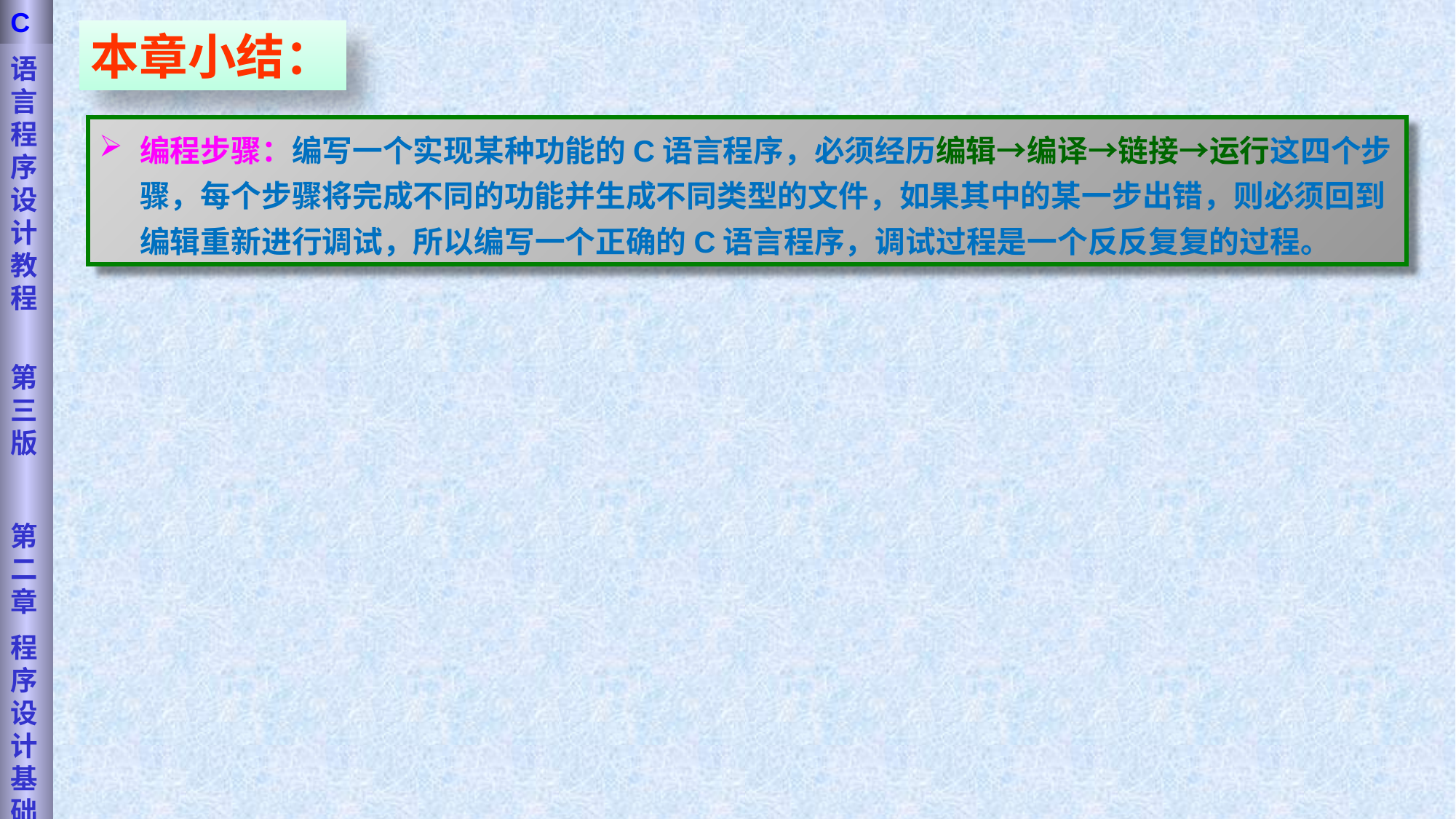

语言程序设计教程
第三版

第二章
程序设计基础
C
本章小结：
编程步骤：编写一个实现某种功能的C语言程序，必须经历编辑→编译→链接→运行这四个步骤，每个步骤将完成不同的功能并生成不同类型的文件，如果其中的某一步出错，则必须回到编辑重新进行调试，所以编写一个正确的C语言程序，调试过程是一个反反复复的过程。